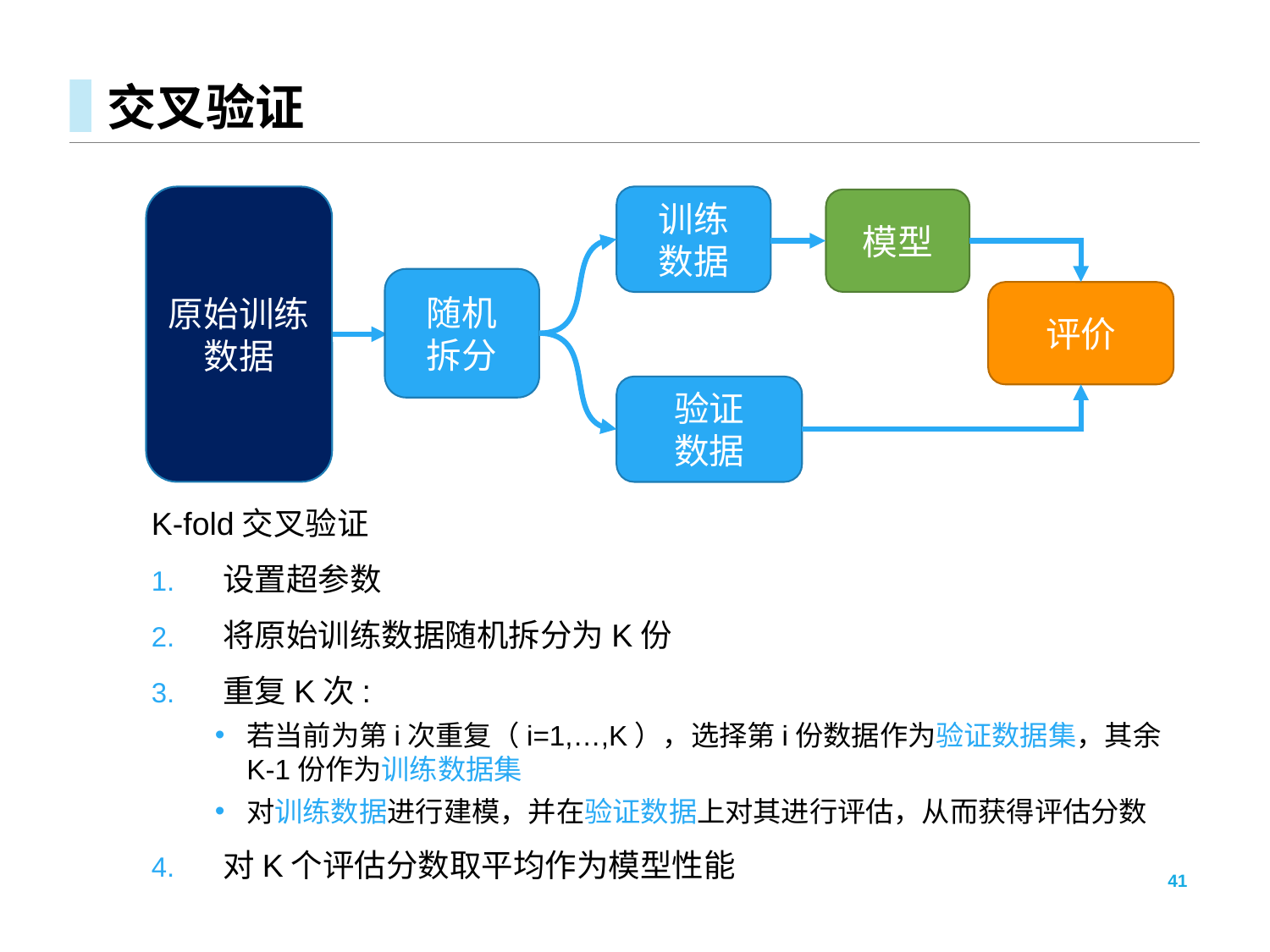

# 交叉验证
原始训练数据
训练
数据
模型
随机
拆分
评价
验证
数据
K-fold交叉验证
设置超参数
将原始训练数据随机拆分为K份
重复K次:
若当前为第i次重复（i=1,…,K），选择第i份数据作为验证数据集，其余K-1份作为训练数据集
对训练数据进行建模，并在验证数据上对其进行评估，从而获得评估分数
对K个评估分数取平均作为模型性能
41